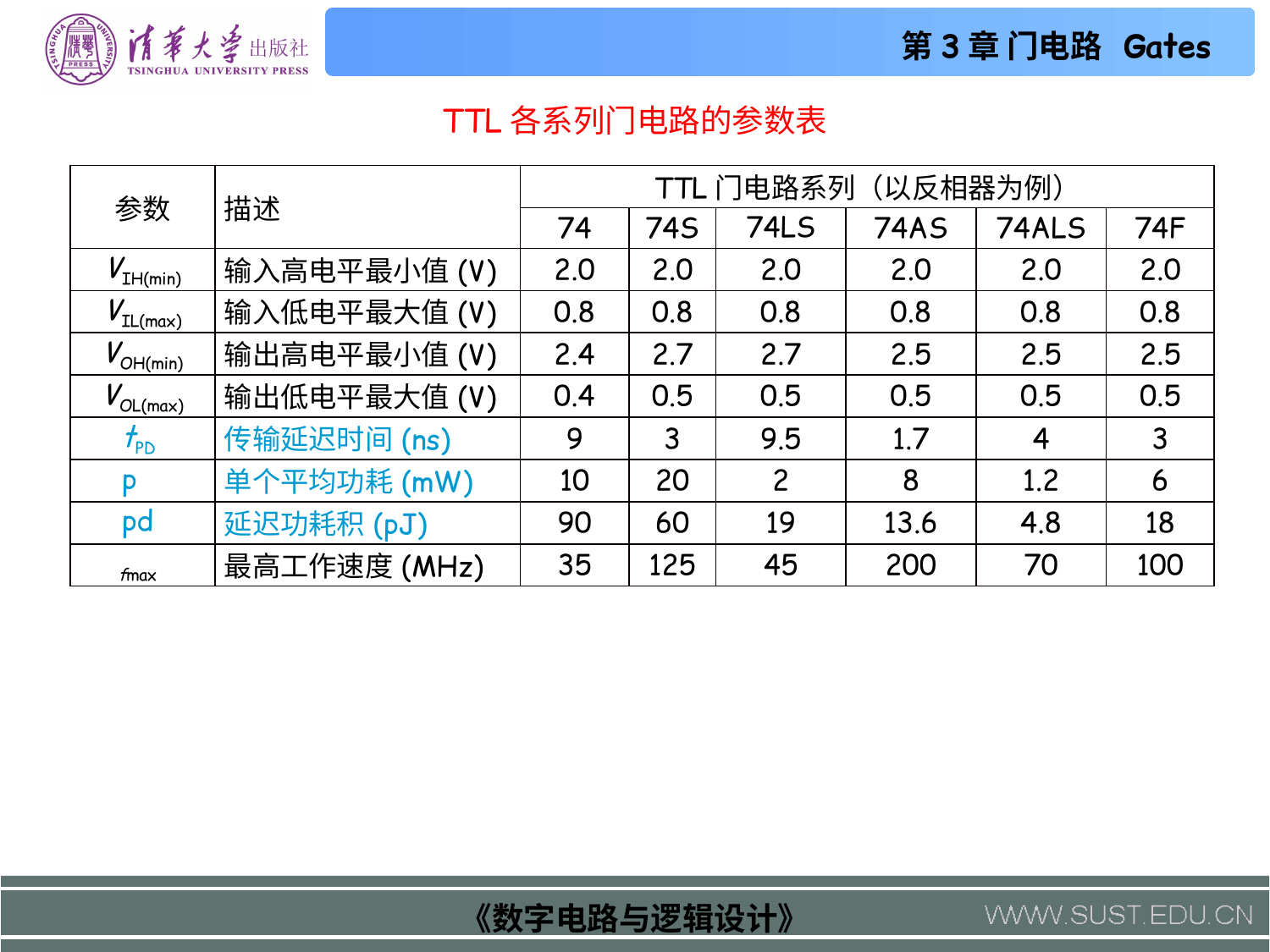

TTL各系列门电路的参数表
| 参数 | 描述 | TTL门电路系列（以反相器为例） |  |  |  |  |  |
| --- | --- | --- | --- | --- | --- | --- | --- |
|  |  | 74 | 74S | 74LS | 74AS | 74ALS | 74F |
| VIH(min) | 输入高电平最小值(V) | 2.0 | 2.0 | 2.0 | 2.0 | 2.0 | 2.0 |
| VIL(max) | 输入低电平最大值(V) | 0.8 | 0.8 | 0.8 | 0.8 | 0.8 | 0.8 |
| VOH(min) | 输出高电平最小值(V) | 2.4 | 2.7 | 2.7 | 2.5 | 2.5 | 2.5 |
| VOL(max) | 输出低电平最大值(V) | 0.4 | 0.5 | 0.5 | 0.5 | 0.5 | 0.5 |
| tPD | 传输延迟时间(ns) | 9 | 3 | 9.5 | 1.7 | 4 | 3 |
| p | 单个平均功耗(mW) | 10 | 20 | 2 | 8 | 1.2 | 6 |
| pd | 延迟功耗积(pJ) | 90 | 60 | 19 | 13.6 | 4.8 | 18 |
| fmax | 最高工作速度(MHz) | 35 | 125 | 45 | 200 | 70 | 100 |